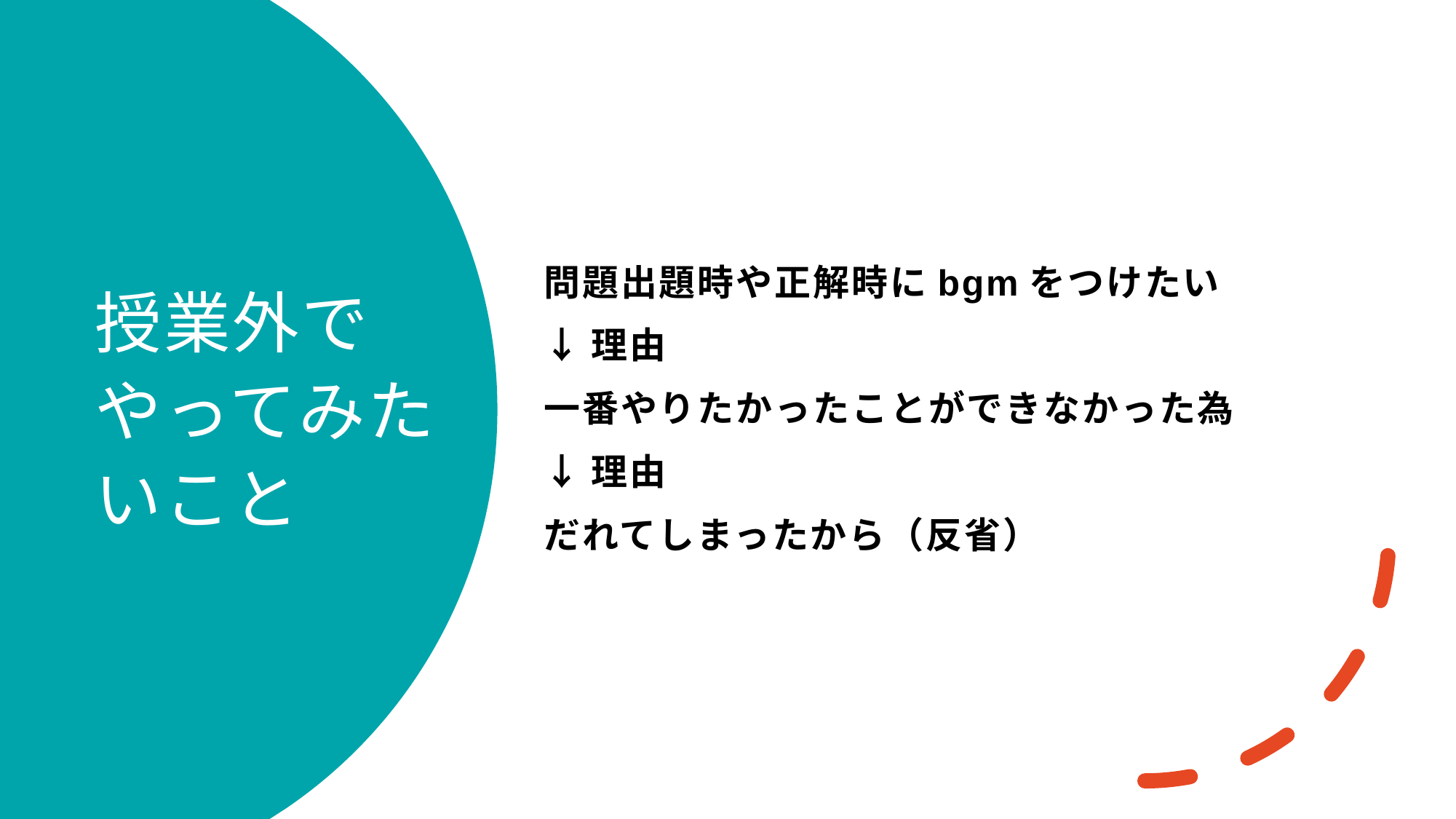

問題出題時や正解時にbgmをつけたい
↓理由
一番やりたかったことができなかった為
↓理由
だれてしまったから（反省）
# 授業外でやってみたいこと